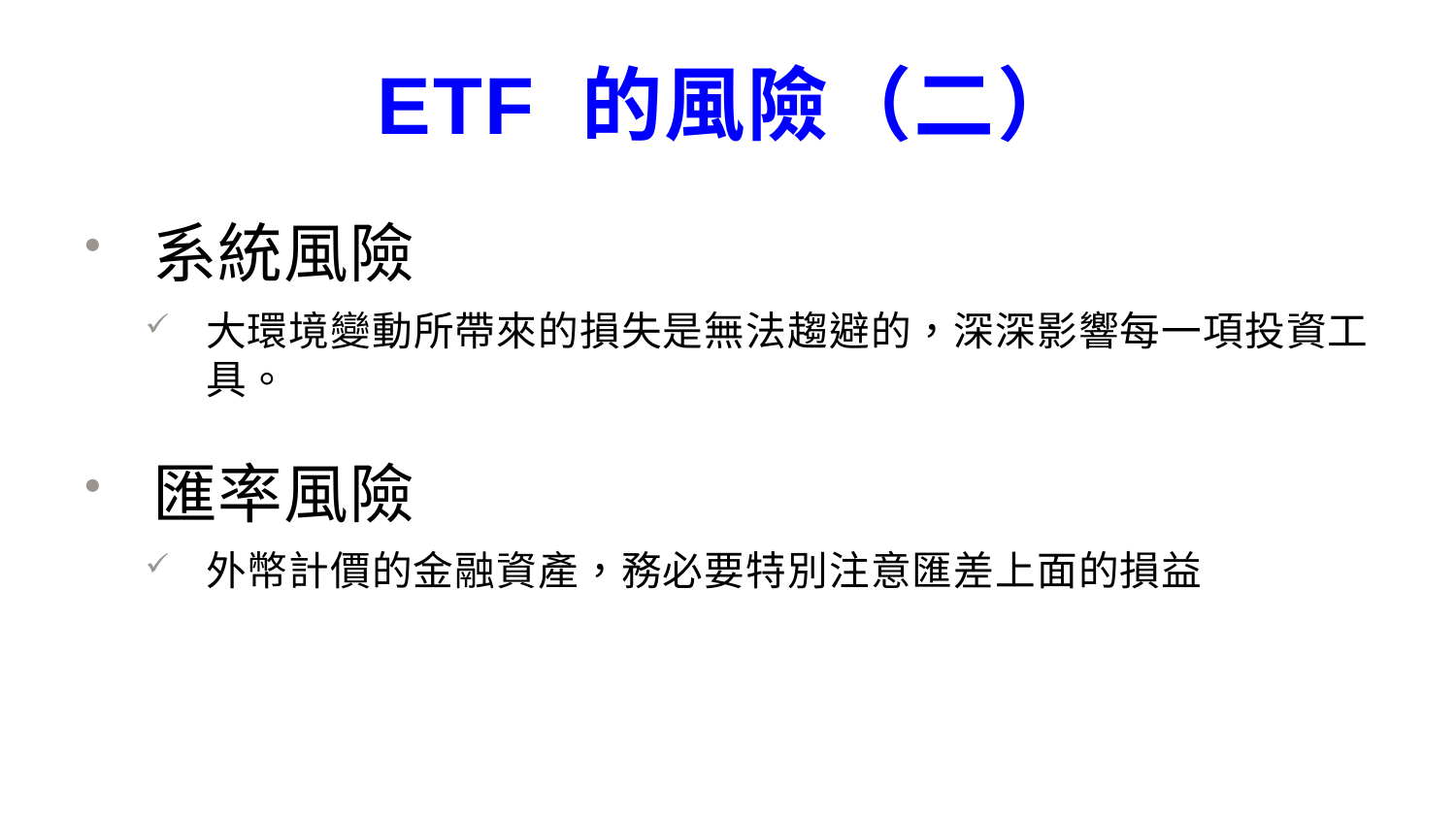

ETF 的風險（二）
系統風險
大環境變動所帶來的損失是無法趨避的，深深影響每一項投資工具。

匯率風險
外幣計價的金融資產，務必要特別注意匯差上面的損益